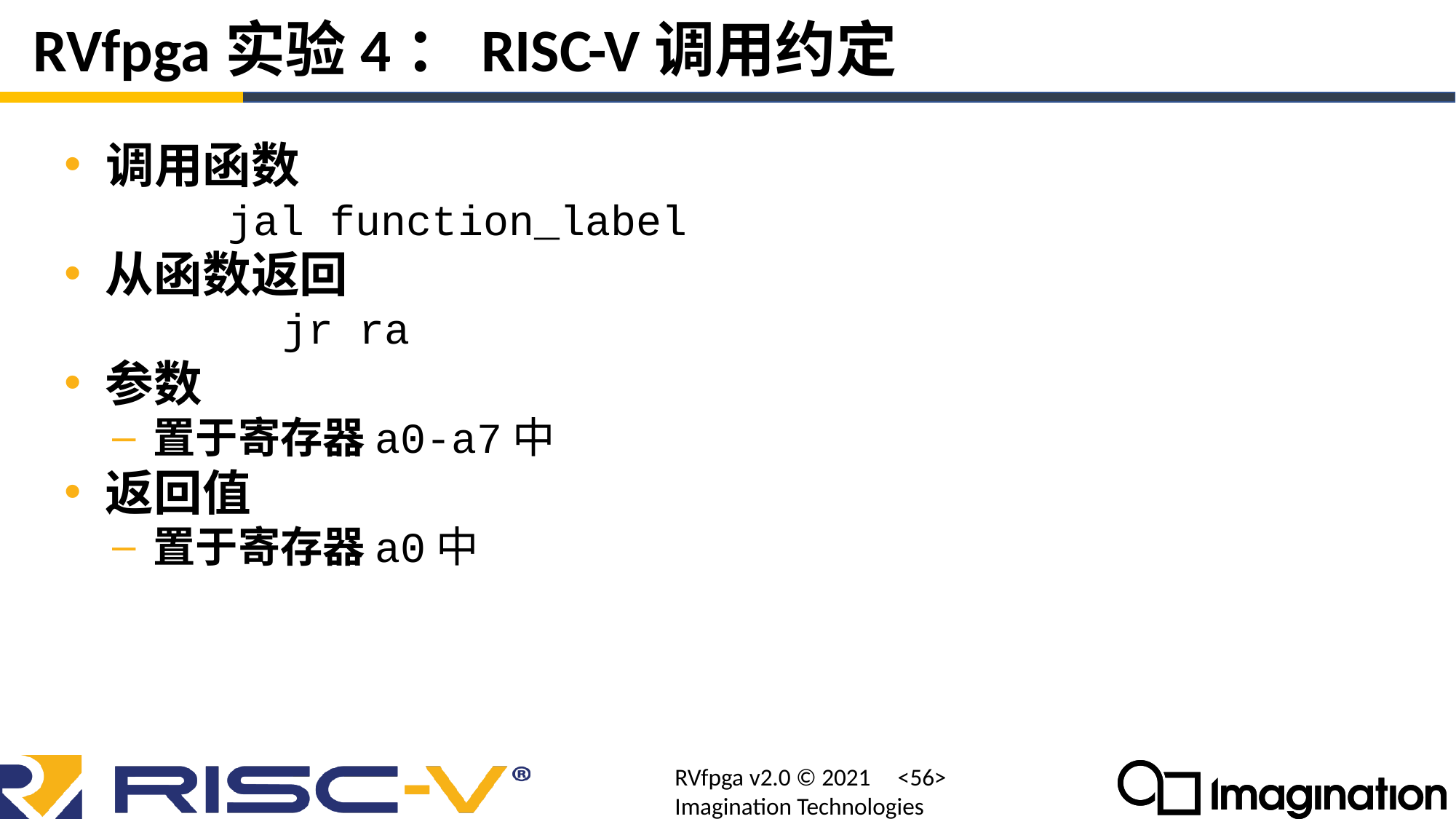

# RVfpga实验4：RISC-V调用约定
调用函数
	jal function_label
从函数返回
		jr ra
参数
置于寄存器a0-a7中
返回值
置于寄存器a0中